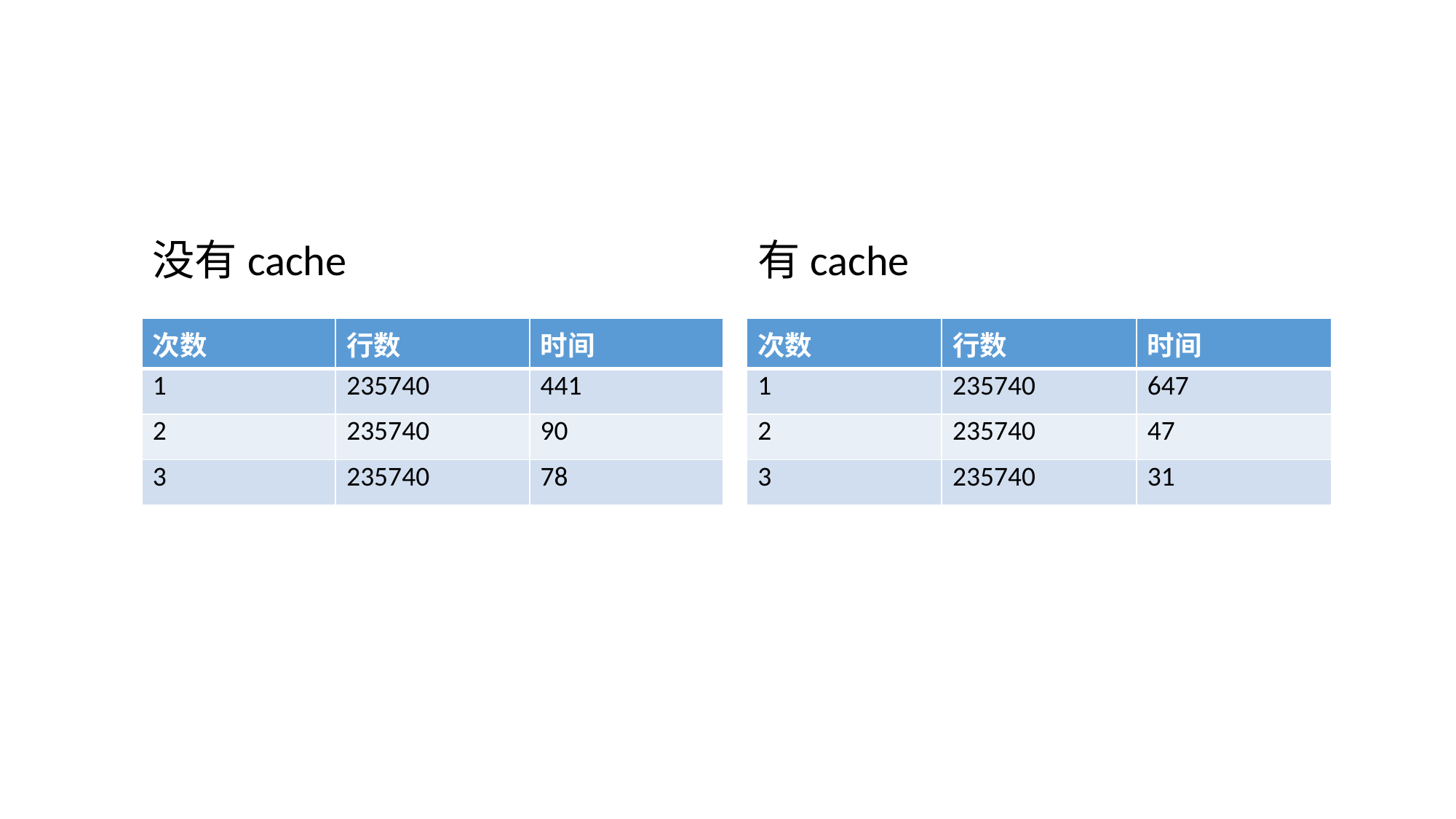

#
没有cache
有cache
| 次数 | 行数 | 时间 |
| --- | --- | --- |
| 1 | 235740 | 441 |
| 2 | 235740 | 90 |
| 3 | 235740 | 78 |
| 次数 | 行数 | 时间 |
| --- | --- | --- |
| 1 | 235740 | 647 |
| 2 | 235740 | 47 |
| 3 | 235740 | 31 |